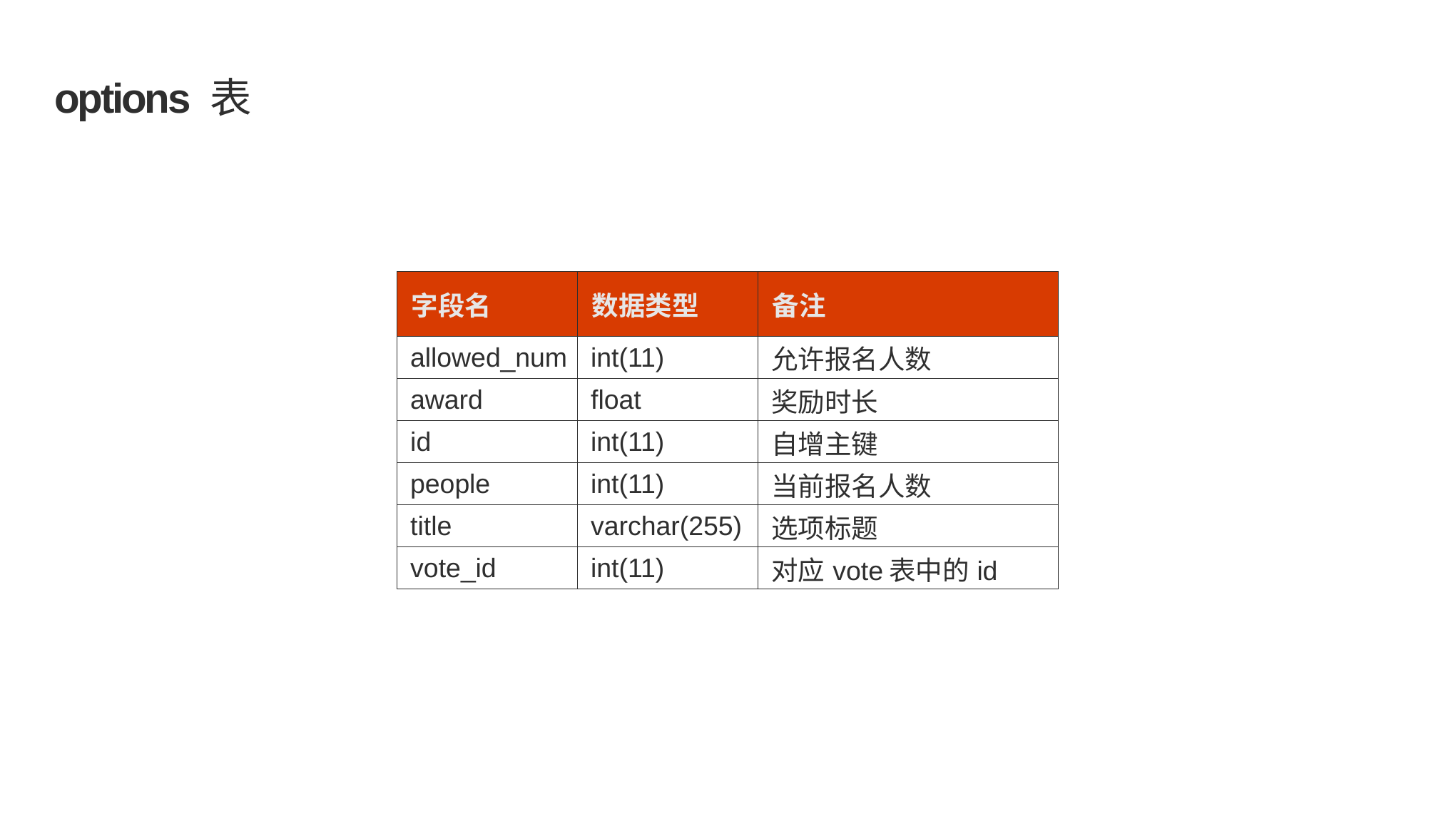

# options 表
| 字段名 | 数据类型 | 备注 |
| --- | --- | --- |
| allowed\_num | int(11) | 允许报名人数 |
| award | float | 奖励时长 |
| id | int(11) | 自增主键 |
| people | int(11) | 当前报名人数 |
| title | varchar(255) | 选项标题 |
| vote\_id | int(11) | 对应vote表中的id |